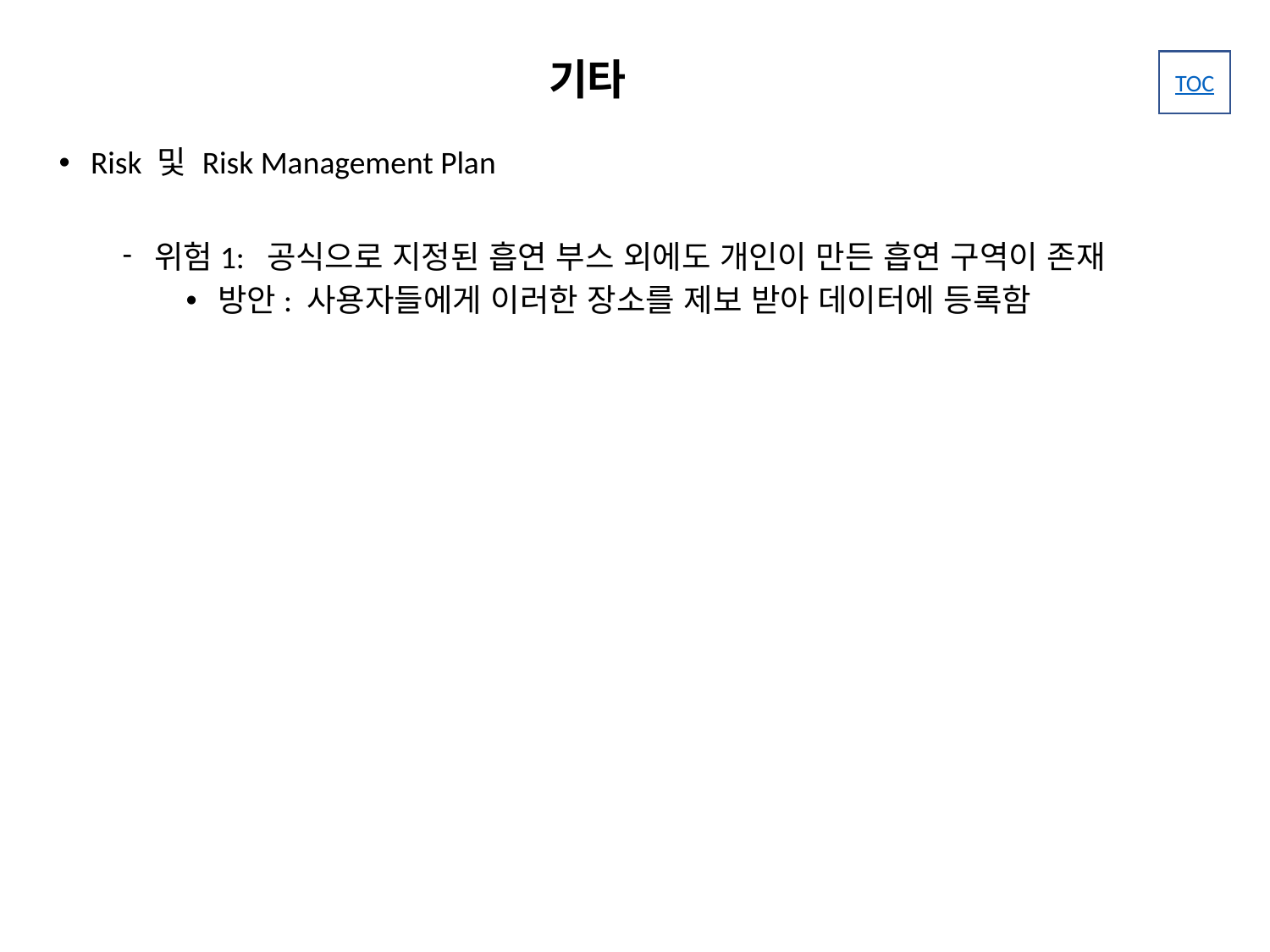

# 기타
Risk 및 Risk Management Plan

위험1:  공식으로 지정된 흡연 부스 외에도 개인이 만든 흡연 구역이 존재
방안: 사용자들에게 이러한 장소를 제보 받아 데이터에 등록함